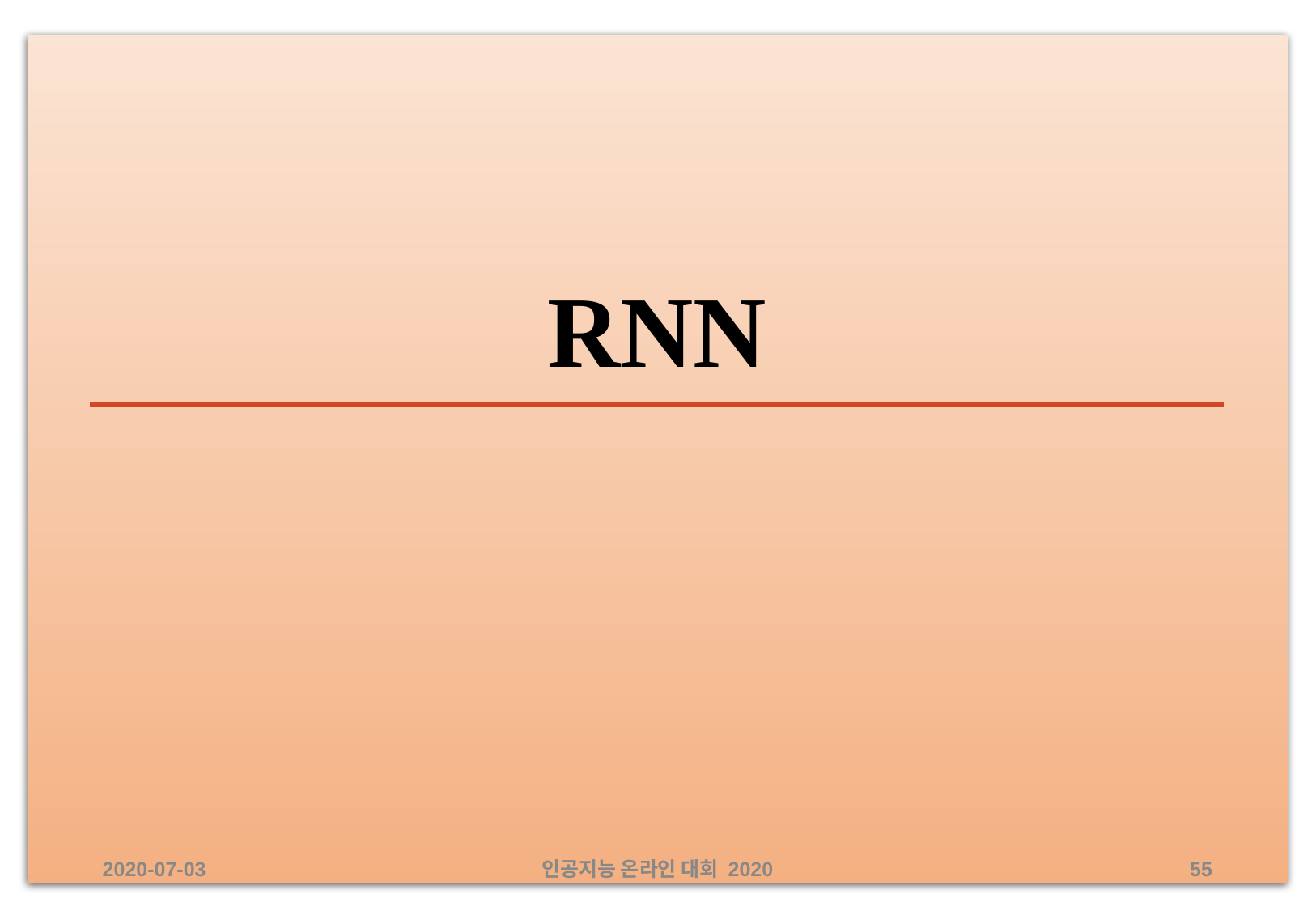

# RNN

2020-07-03
인공지능 온라인 대회 2020
55